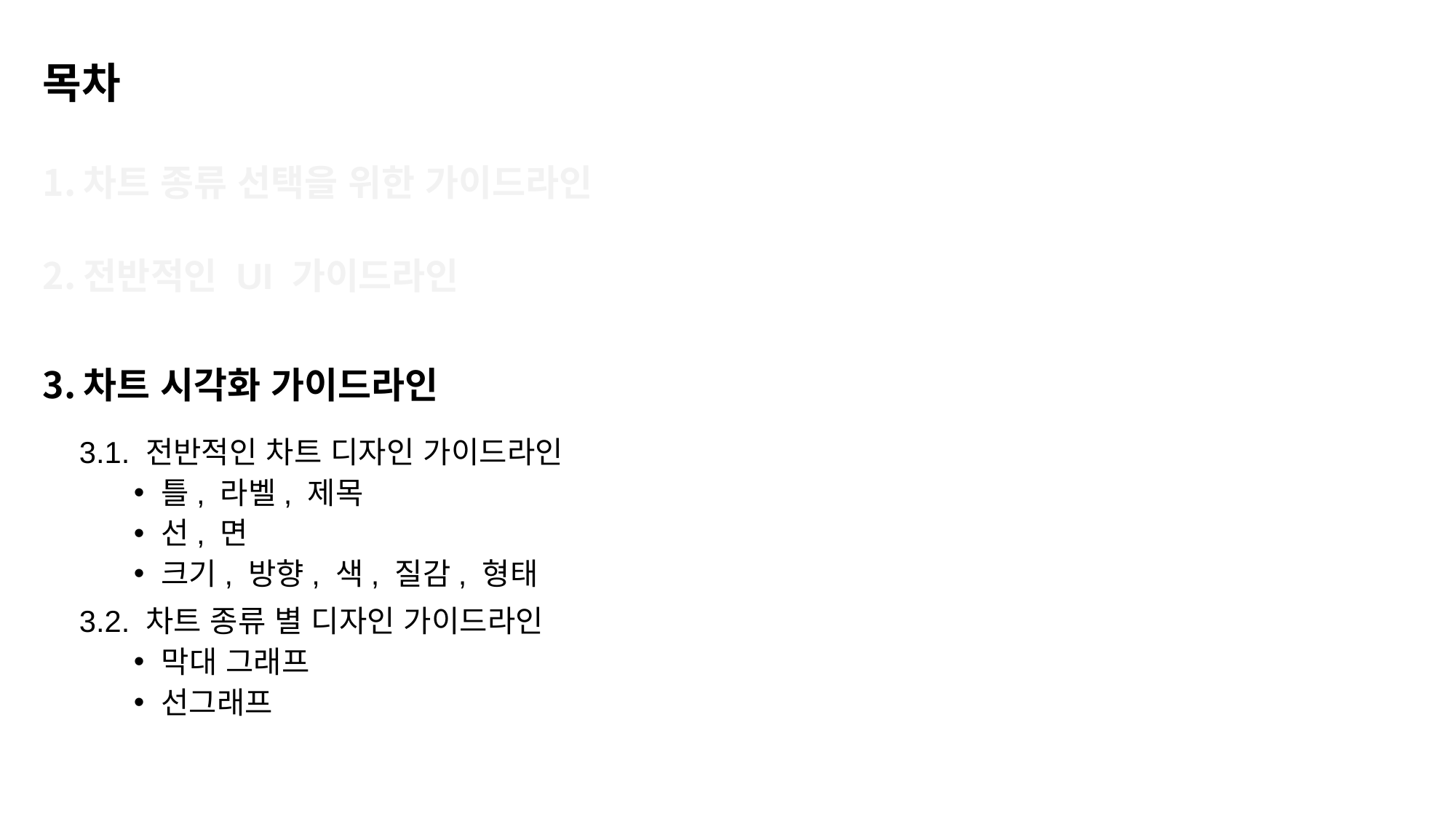

# 목차
차트 종류 선택을 위한 가이드라인

전반적인 UI 가이드라인

차트 시각화 가이드라인

3.1. 전반적인 차트 디자인 가이드라인
틀, 라벨, 제목
선, 면
크기, 방향, 색, 질감, 형태
3.2. 차트 종류 별 디자인 가이드라인
막대 그래프
선그래프